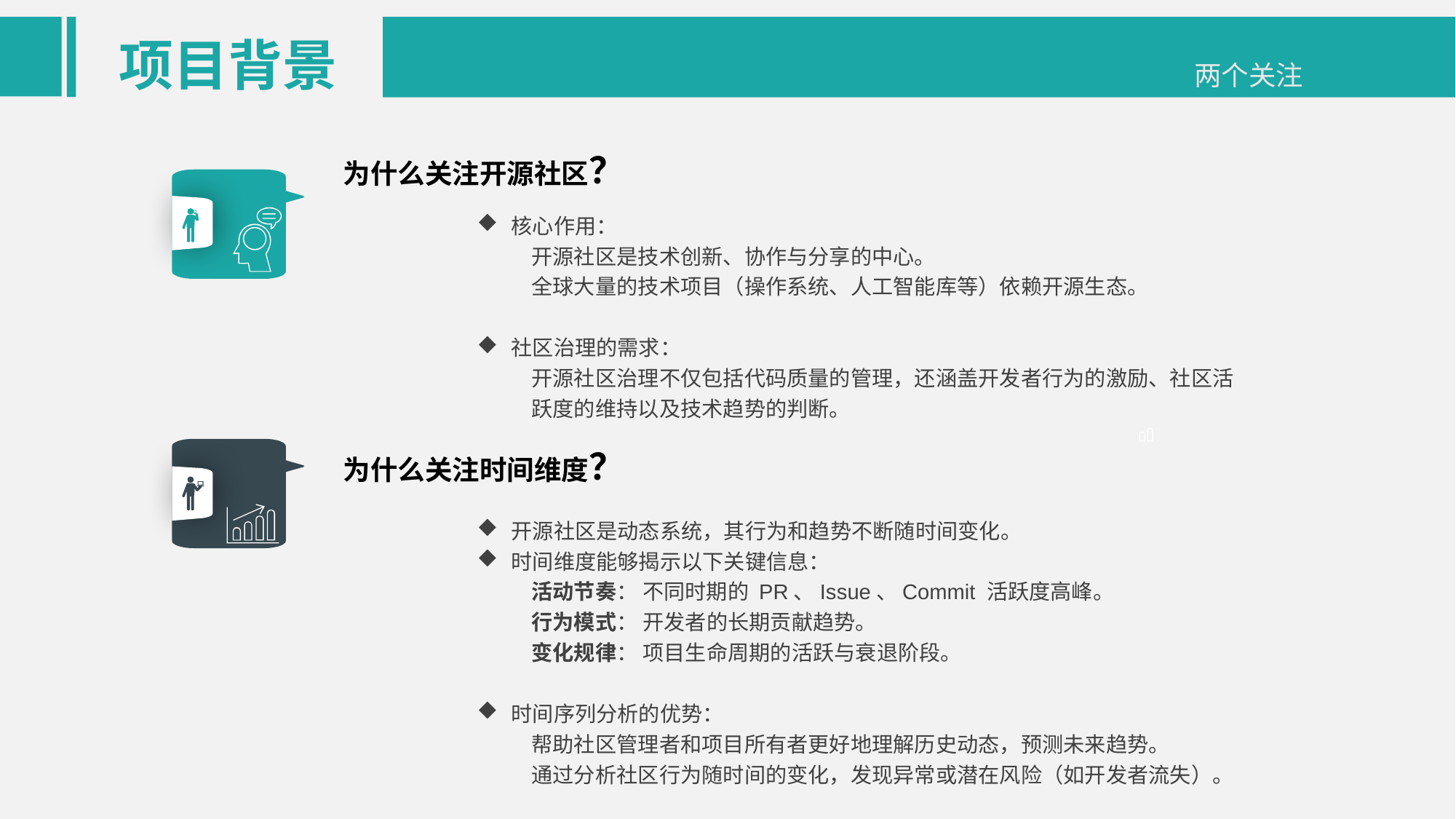

项目背景
两个关注
为什么关注开源社区？

核心作用：
开源社区是技术创新、协作与分享的中心。
全球大量的技术项目（操作系统、人工智能库等）依赖开源生态。

社区治理的需求：
开源社区治理不仅包括代码质量的管理，还涵盖开发者行为的激励、社区活跃度的维持以及技术趋势的判断。

为什么关注时间维度？

开源社区是动态系统，其行为和趋势不断随时间变化。
时间维度能够揭示以下关键信息：
活动节奏： 不同时期的 PR、Issue、Commit 活跃度高峰。
行为模式： 开发者的长期贡献趋势。
变化规律： 项目生命周期的活跃与衰退阶段。

时间序列分析的优势：
帮助社区管理者和项目所有者更好地理解历史动态，预测未来趋势。
通过分析社区行为随时间的变化，发现异常或潜在风险（如开发者流失）。